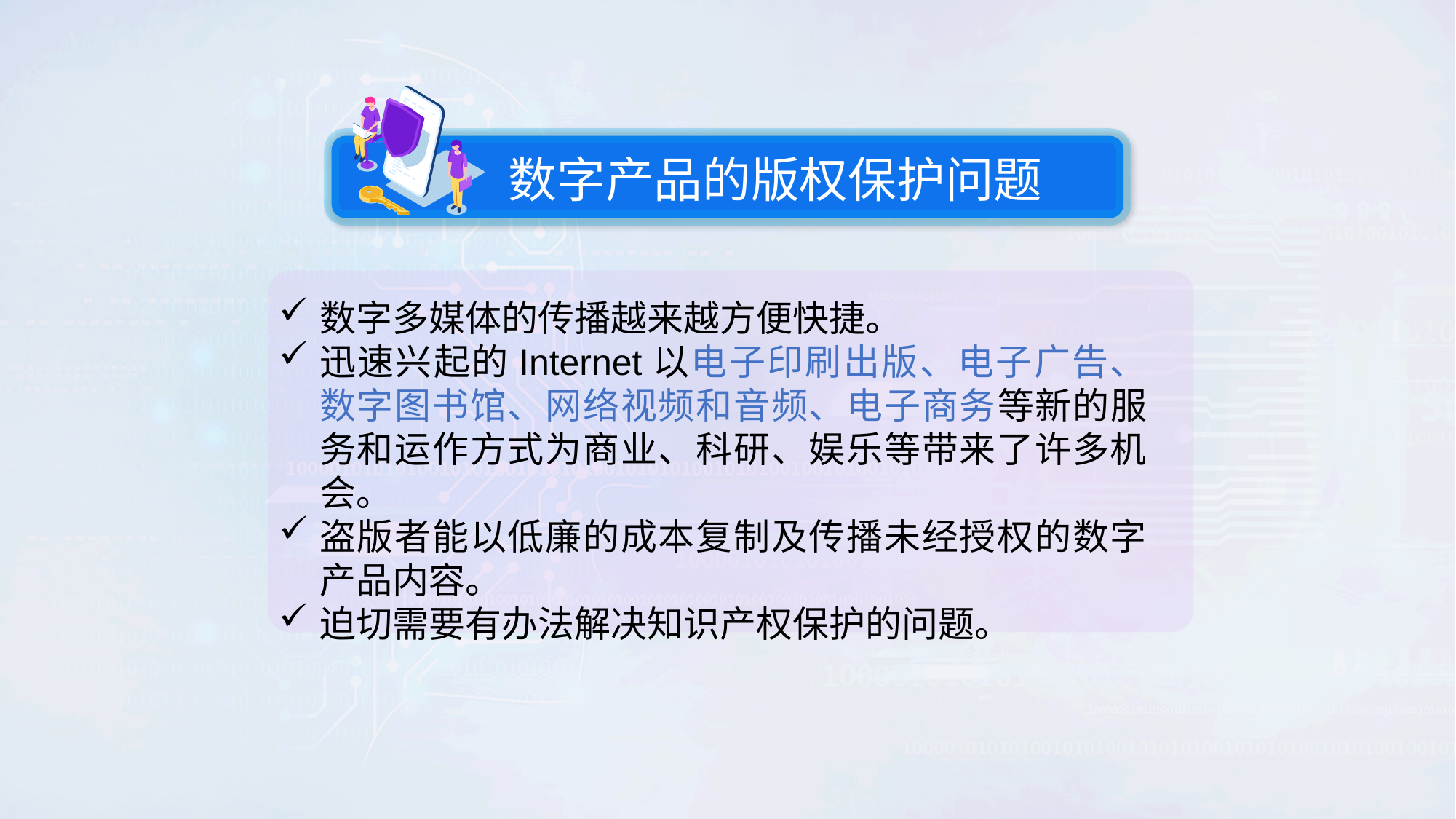

数字产品的版权保护问题

数字多媒体的传播越来越方便快捷。
迅速兴起的Internet以电子印刷出版、电子广告、数字图书馆、网络视频和音频、电子商务等新的服务和运作方式为商业、科研、娱乐等带来了许多机会。
盗版者能以低廉的成本复制及传播未经授权的数字产品内容。
迫切需要有办法解决知识产权保护的问题。